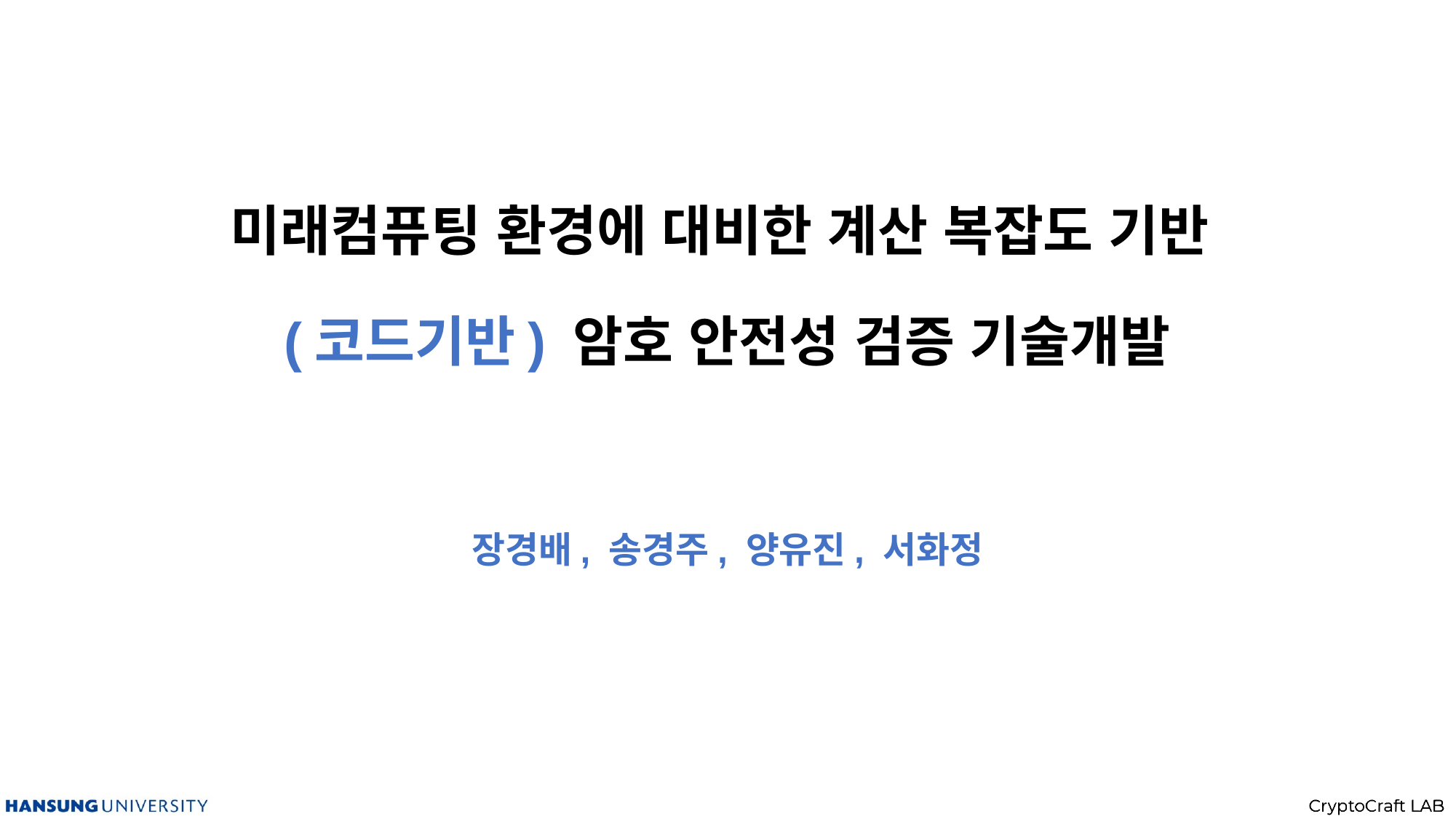

# 미래컴퓨팅 환경에 대비한 계산 복잡도 기반 (코드기반) 암호 안전성 검증 기술개발
장경배, 송경주, 양유진, 서화정